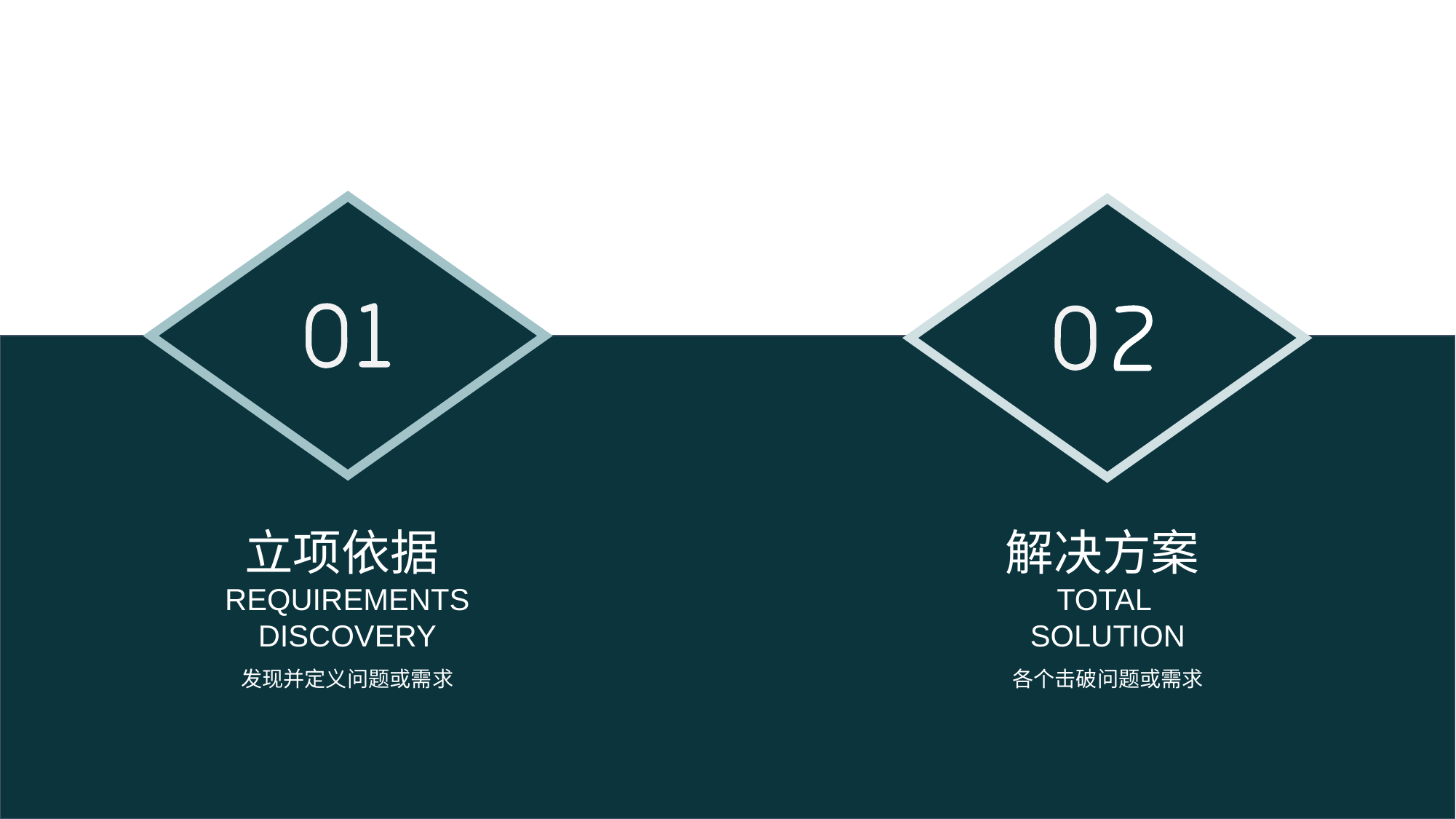

解决方案
TOTAL
SOLUTION
各个击破问题或需求
立项依据
REQUIREMENTS DISCOVERY
发现并定义问题或需求